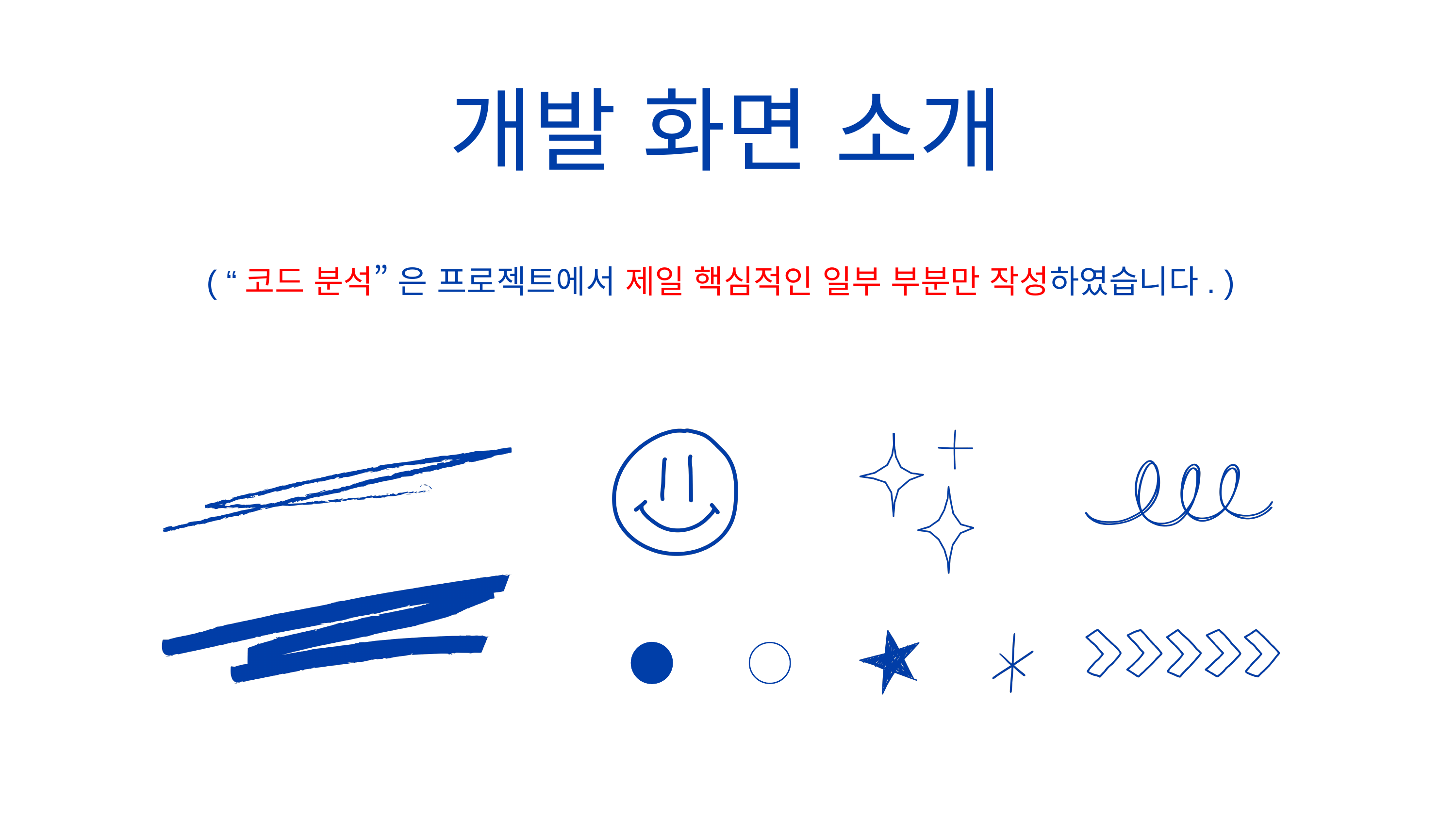

개발 화면 소개

( “코드 분석” 은 프로젝트에서 제일 핵심적인 일부 부분만 작성하였습니다. )